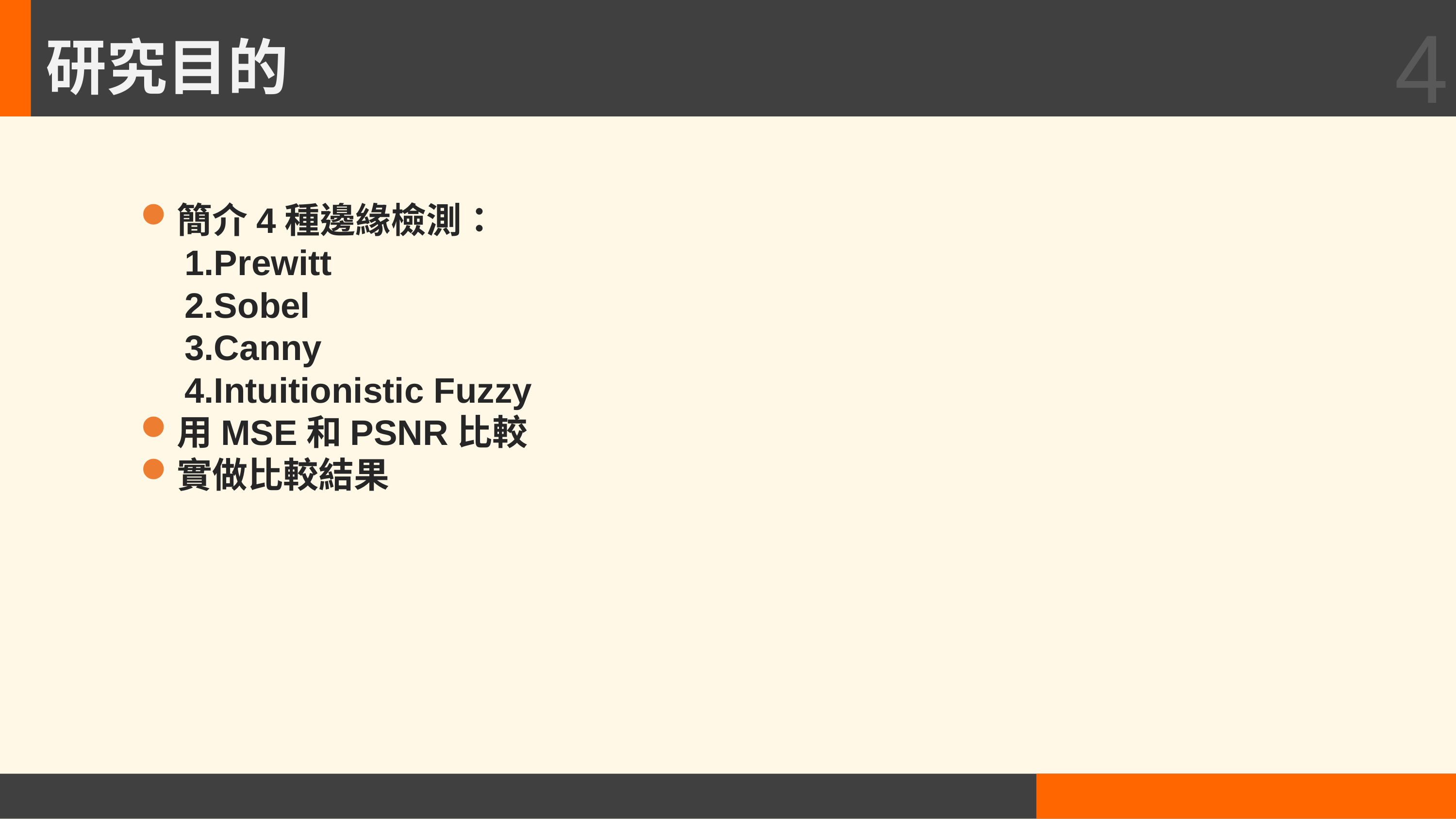

4
# 研究目的
簡介4種邊緣檢測：
　1.Prewitt
　2.Sobel
　3.Canny
　4.Intuitionistic Fuzzy
用MSE和PSNR比較
實做比較結果